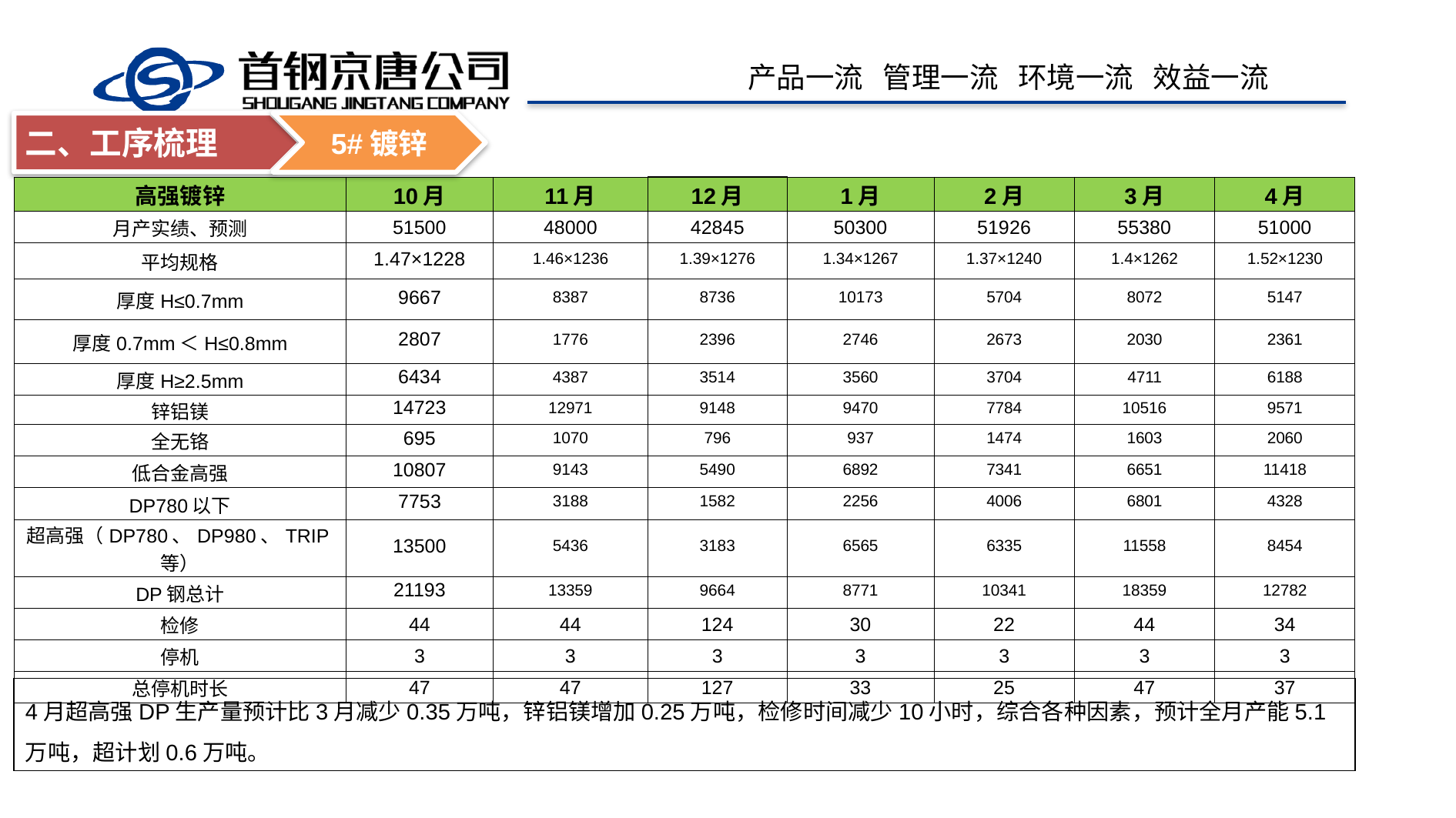

5#镀锌
二、工序梳理
| 高强镀锌 | 10月 | 11月 | 12月 | 1月 | 2月 | 3月 | 4月 |
| --- | --- | --- | --- | --- | --- | --- | --- |
| 月产实绩、预测 | 51500 | 48000 | 42845 | 50300 | 51926 | 55380 | 51000 |
| 平均规格 | 1.47×1228 | 1.46×1236 | 1.39×1276 | 1.34×1267 | 1.37×1240 | 1.4×1262 | 1.52×1230 |
| 厚度H≤0.7mm | 9667 | 8387 | 8736 | 10173 | 5704 | 8072 | 5147 |
| 厚度0.7mm＜H≤0.8mm | 2807 | 1776 | 2396 | 2746 | 2673 | 2030 | 2361 |
| 厚度H≥2.5mm | 6434 | 4387 | 3514 | 3560 | 3704 | 4711 | 6188 |
| 锌铝镁 | 14723 | 12971 | 9148 | 9470 | 7784 | 10516 | 9571 |
| 全无铬 | 695 | 1070 | 796 | 937 | 1474 | 1603 | 2060 |
| 低合金高强 | 10807 | 9143 | 5490 | 6892 | 7341 | 6651 | 11418 |
| DP780以下 | 7753 | 3188 | 1582 | 2256 | 4006 | 6801 | 4328 |
| 超高强（DP780、DP980、TRIP等） | 13500 | 5436 | 3183 | 6565 | 6335 | 11558 | 8454 |
| DP钢总计 | 21193 | 13359 | 9664 | 8771 | 10341 | 18359 | 12782 |
| 检修 | 44 | 44 | 124 | 30 | 22 | 44 | 34 |
| 停机 | 3 | 3 | 3 | 3 | 3 | 3 | 3 |
| 总停机时长 | 47 | 47 | 127 | 33 | 25 | 47 | 37 |
4月超高强DP生产量预计比3月减少0.35万吨，锌铝镁增加0.25万吨，检修时间减少10小时，综合各种因素，预计全月产能5.1万吨，超计划0.6万吨。